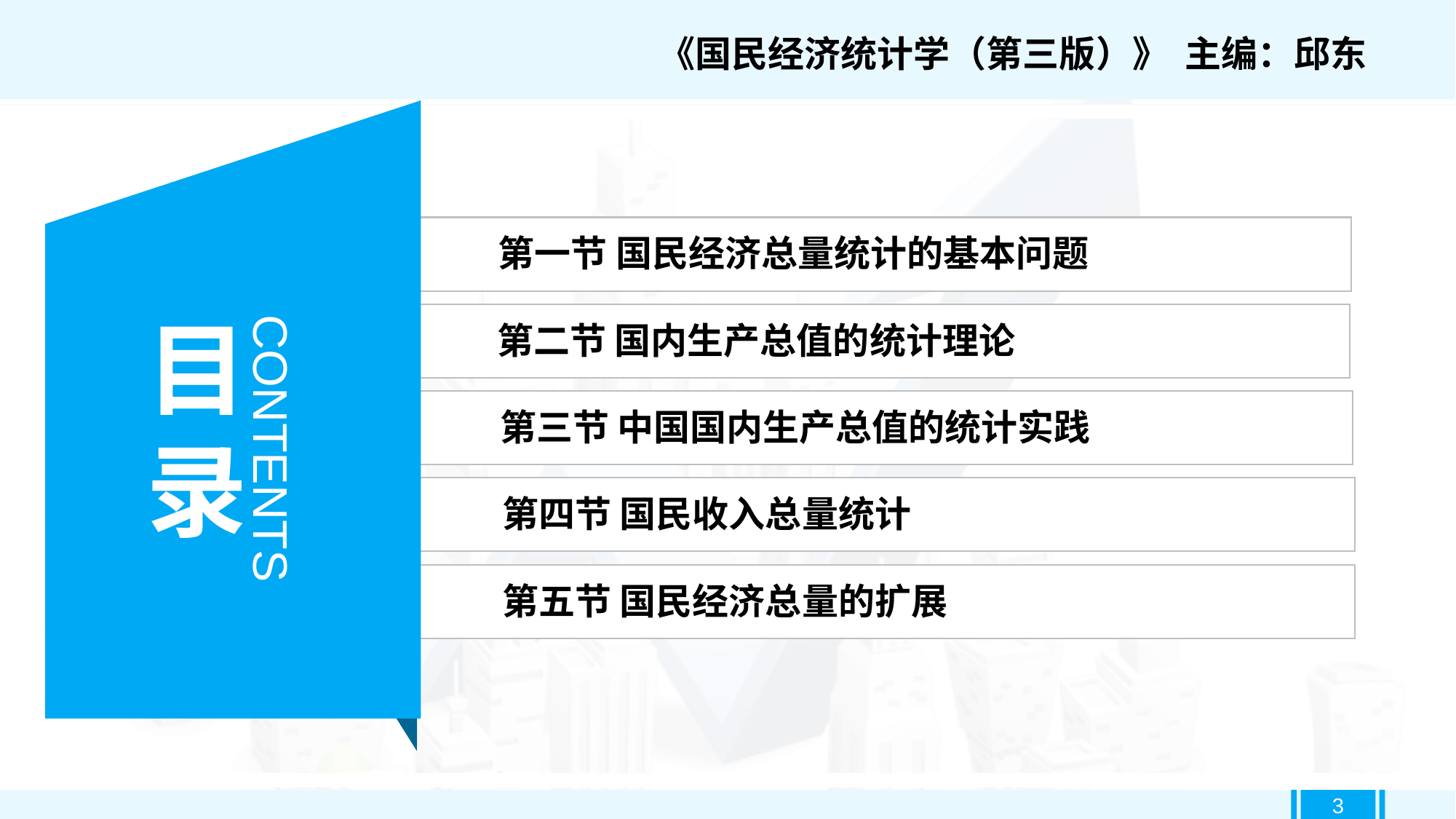

《国民经济统计学（第三版）》  主编：邱东

第一节 国民经济总量统计的基本问题
目录

第二节 国内生产总值的统计理论

第三节 中国国内生产总值的统计实践
CONTENTS

第四节 国民收入总量统计

第五节 国民经济总量的扩展

3